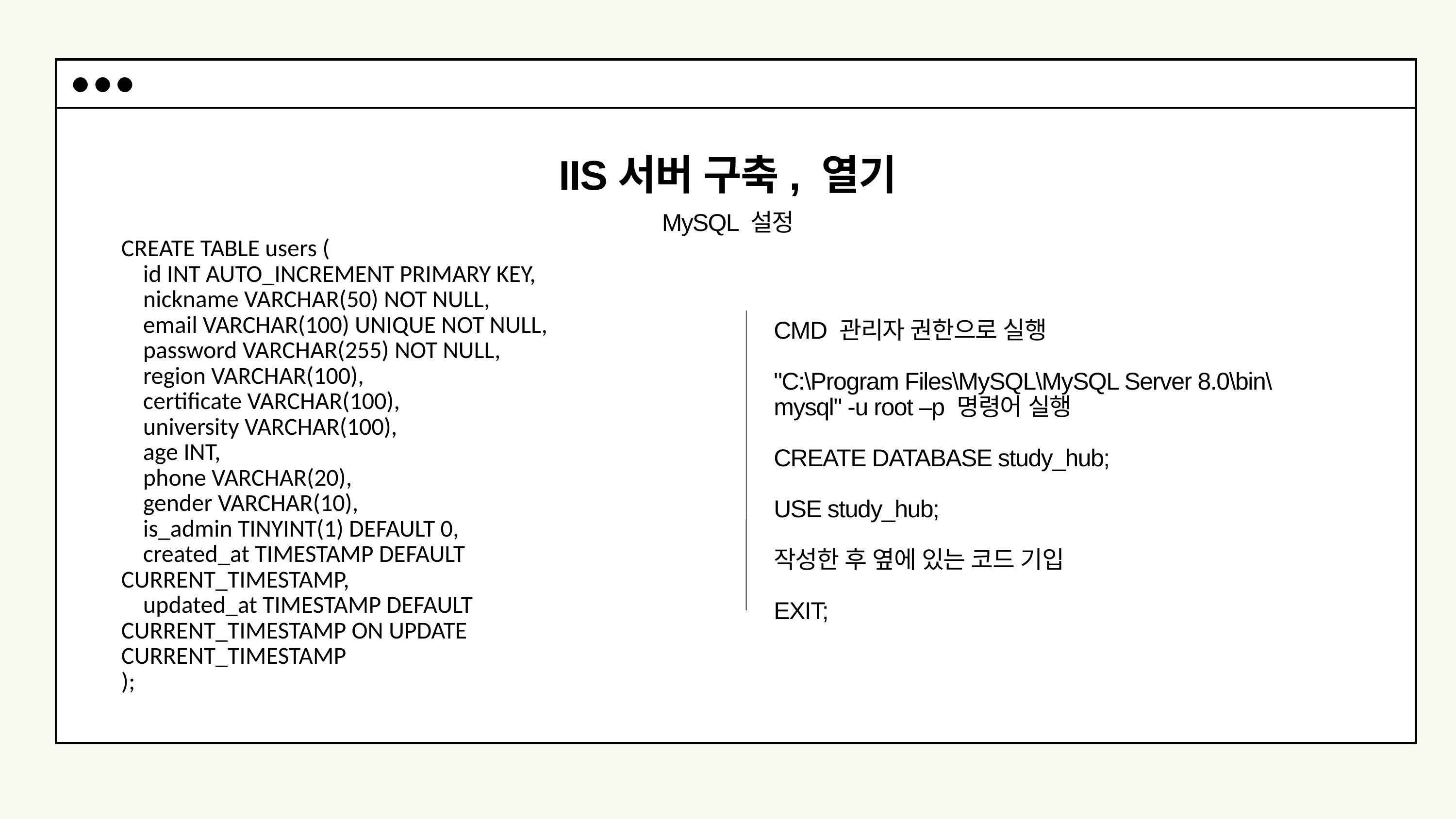

IIS서버 구축, 열기
MySQL 설정
CREATE TABLE users (
    id INT AUTO_INCREMENT PRIMARY KEY,
    nickname VARCHAR(50) NOT NULL,
    email VARCHAR(100) UNIQUE NOT NULL,
    password VARCHAR(255) NOT NULL,
    region VARCHAR(100),
    certificate VARCHAR(100),
    university VARCHAR(100),
    age INT,
    phone VARCHAR(20),
    gender VARCHAR(10),
    is_admin TINYINT(1) DEFAULT 0,
    created_at TIMESTAMP DEFAULT CURRENT_TIMESTAMP,
    updated_at TIMESTAMP DEFAULT CURRENT_TIMESTAMP ON UPDATE CURRENT_TIMESTAMP
);

CMD 관리자 권한으로 실행
"C:\Program Files\MySQL\MySQL Server 8.0\bin\mysql" -u root –p 명령어 실행
CREATE DATABASE study_hub;
USE study_hub;
작성한 후 옆에 있는 코드 기입
EXIT;